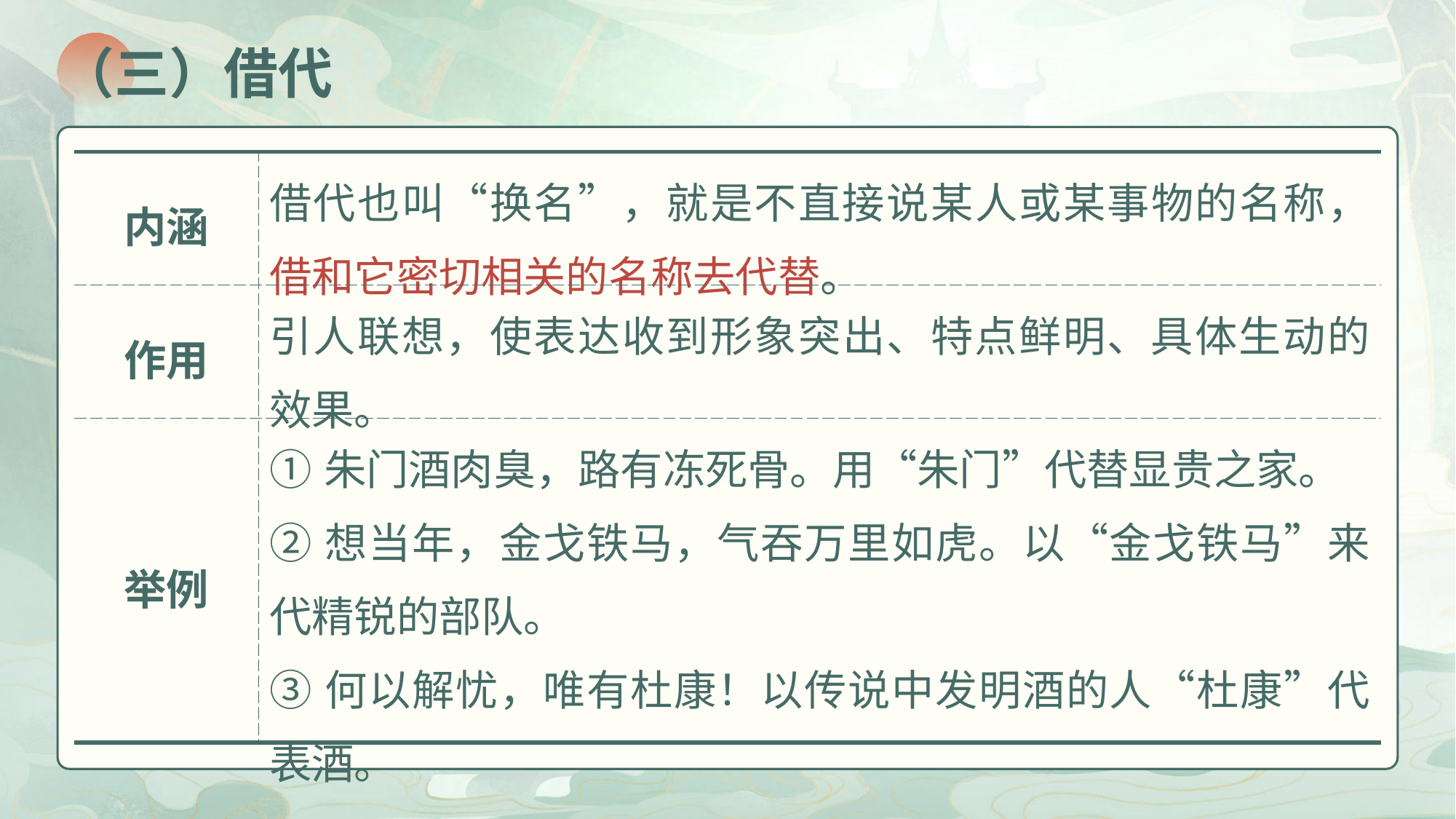

（三）借代

| 内涵 | 借代也叫“换名”，就是不直接说某人或某事物的名称，借和它密切相关的名称去代替。 |
| --- | --- |
| 作用 | 引人联想，使表达收到形象突出、特点鲜明、具体生动的效果。 |
| 举例 | ①朱门酒肉臭，路有冻死骨。用“朱门”代替显贵之家。 ②想当年，金戈铁马，气吞万里如虎。以“金戈铁马”来代精锐的部队。 ③何以解忧，唯有杜康！以传说中发明酒的人“杜康”代表酒。 |